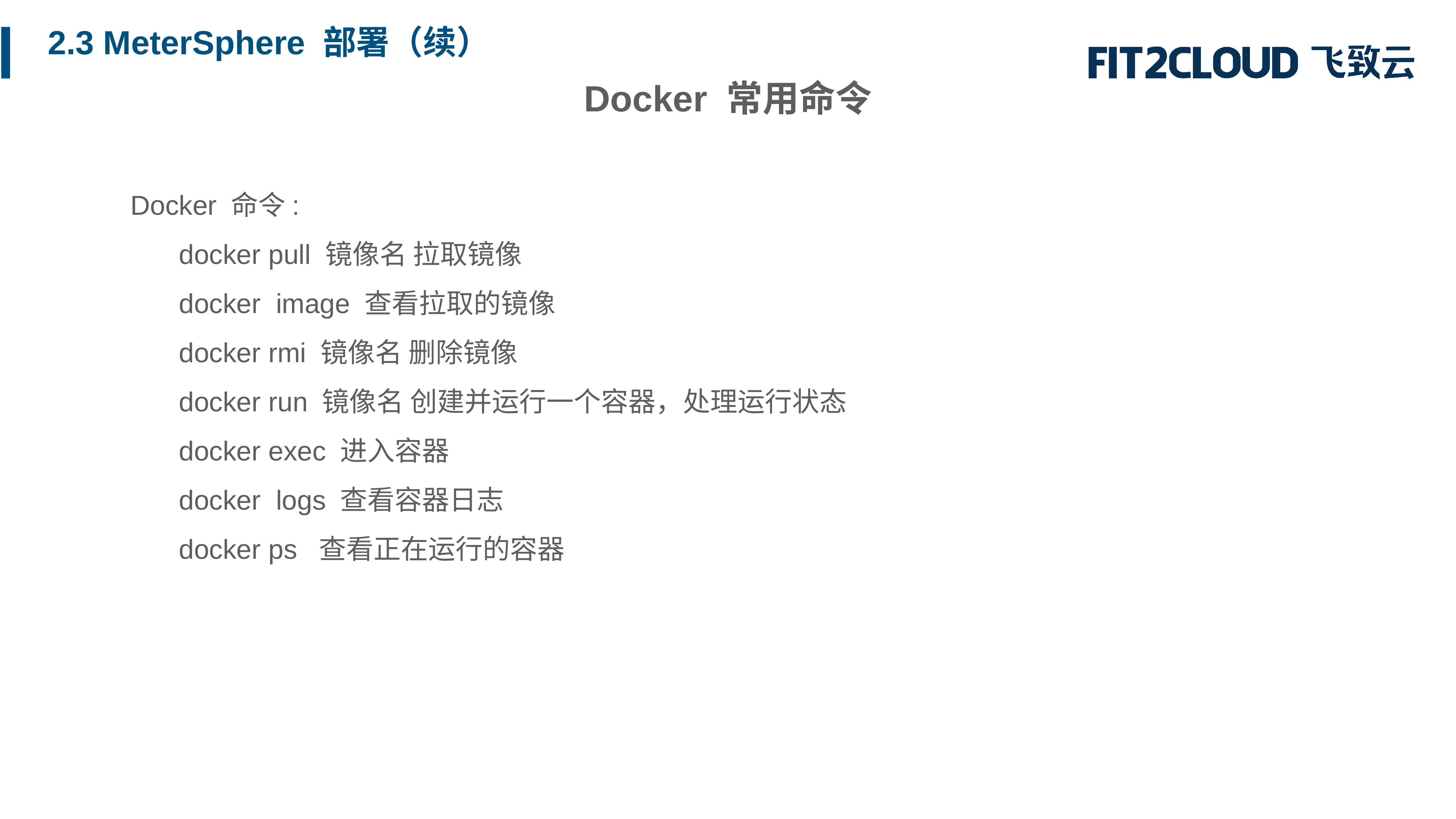

2.3 MeterSphere 部署（续）

Docker 常用命令
Docker 命令:
docker pull 镜像名 拉取镜像
docker  image 查看拉取的镜像
docker rmi 镜像名 删除镜像
docker run 镜像名 创建并运行一个容器，处理运行状态
docker exec 进入容器
docker  logs 查看容器日志
docker ps  查看正在运行的容器